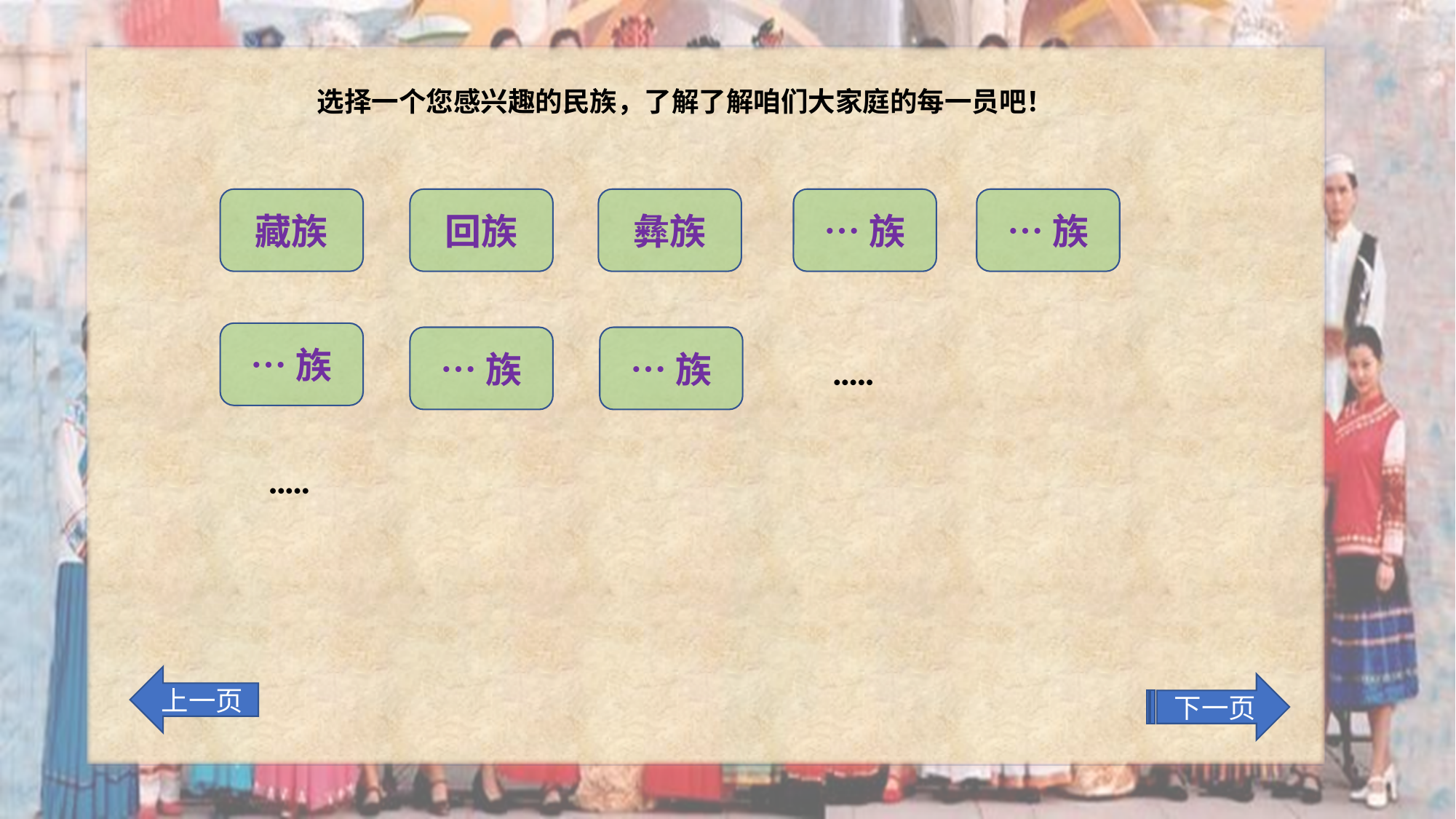

选择一个您感兴趣的民族，了解了解咱们大家庭的每一员吧！
藏族
彝族
…族
…族
回族
…族
…族
…族
·····
·····
上一页
下一页